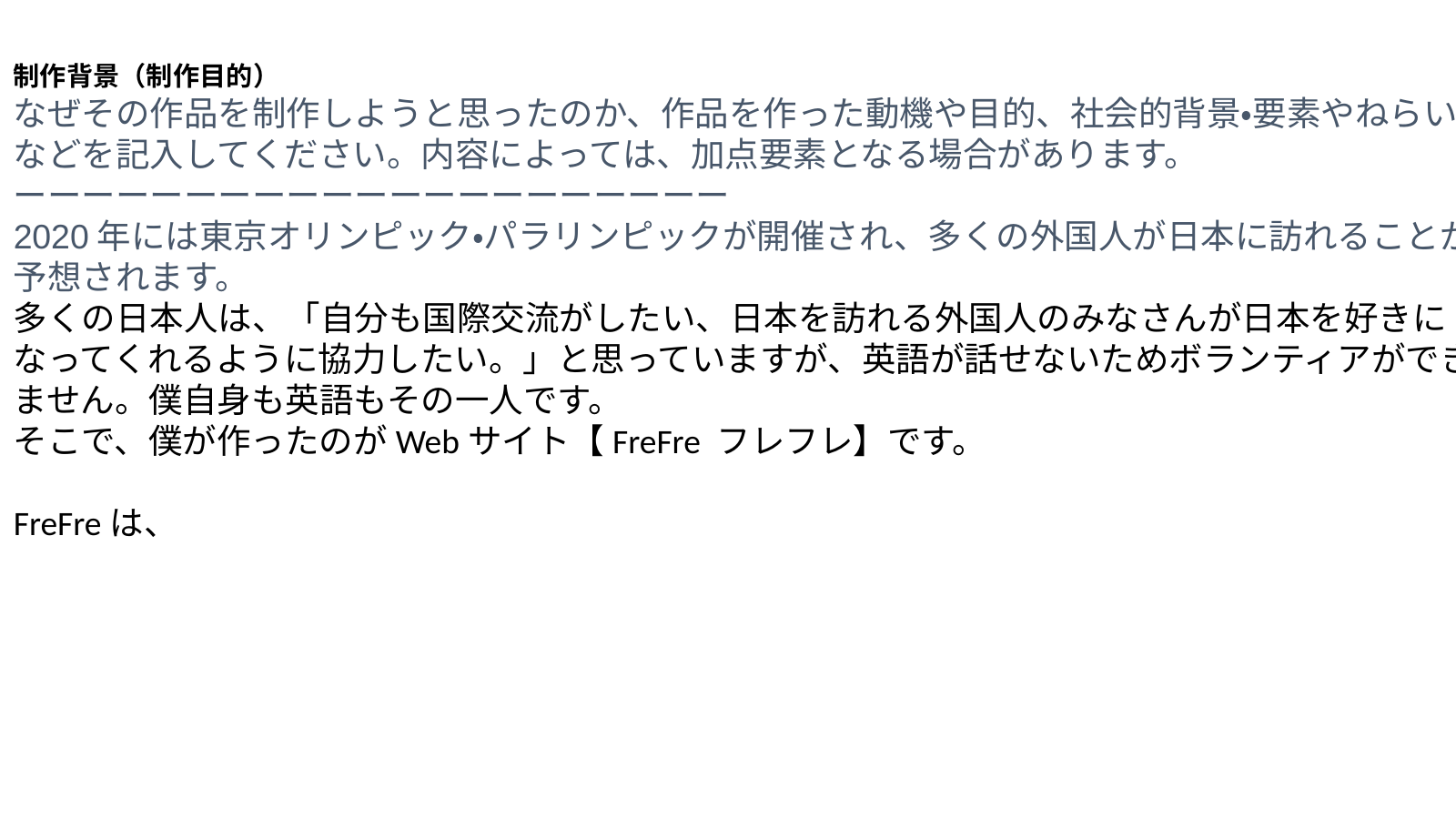

制作背景（制作目的）
なぜその作品を制作しようと思ったのか、作品を作った動機や目的、社会的背景・要素やねらいなどを記入してください。内容によっては、加点要素となる場合があります。
ーーーーーーーーーーーーーーーーーーーーー
2020年には東京オリンピック・パラリンピックが開催され、多くの外国人が日本に訪れることが予想されます。
多くの日本人は、「自分も国際交流がしたい、日本を訪れる外国人のみなさんが日本を好きになってくれるように協力したい。」と思っていますが、英語が話せないためボランティアができません。僕自身も英語もその一人です。
そこで、僕が作ったのがWebサイト【FreFre フレフレ】です。

FreFreは、